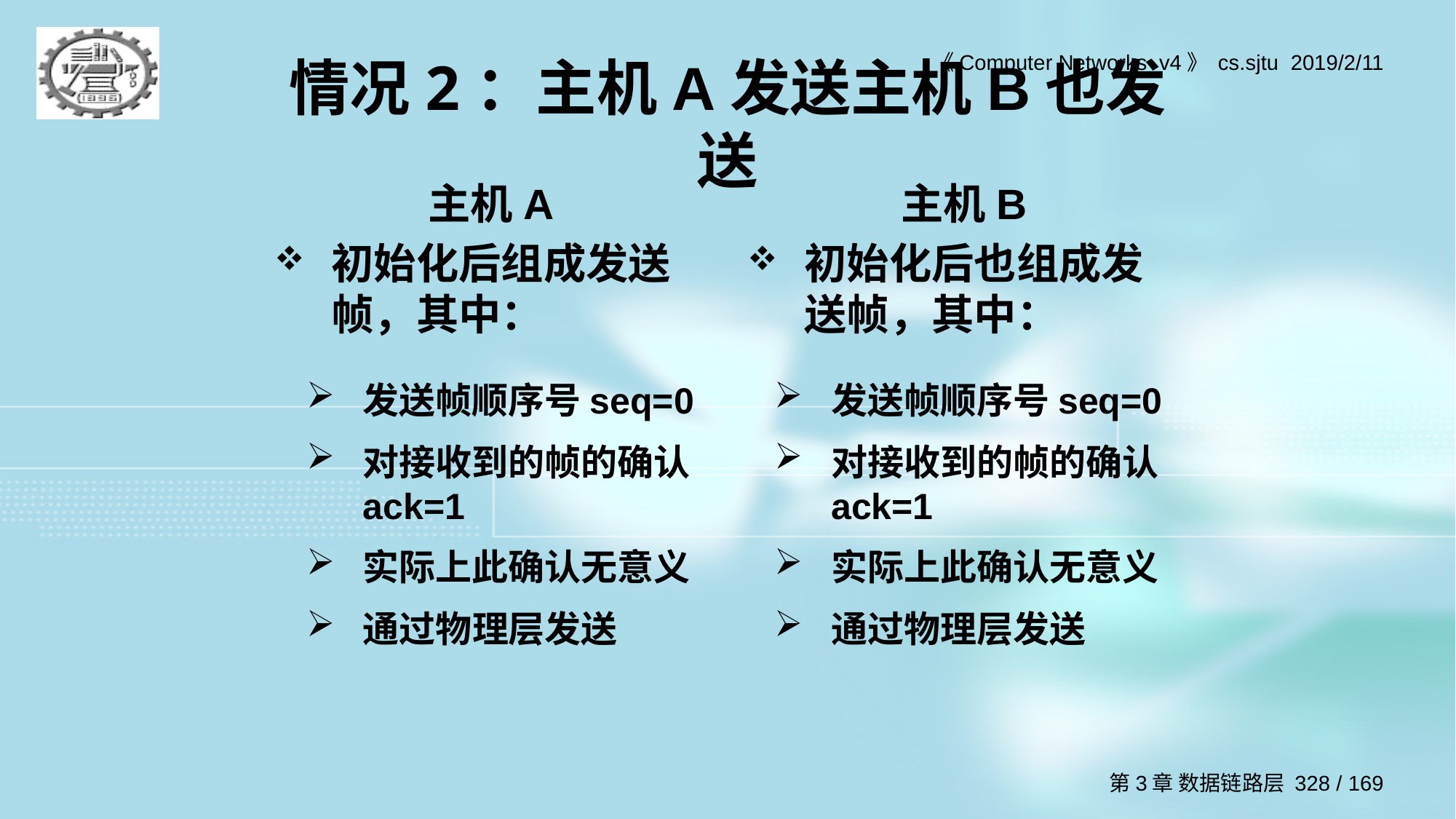

# 情况2：主机A发送主机B也发送
主机A
初始化后组成发送帧，其中：
主机B
初始化后也组成发送帧，其中：
发送帧顺序号seq=0
对接收到的帧的确认ack=1
实际上此确认无意义
通过物理层发送
发送帧顺序号seq=0
对接收到的帧的确认ack=1
实际上此确认无意义
通过物理层发送